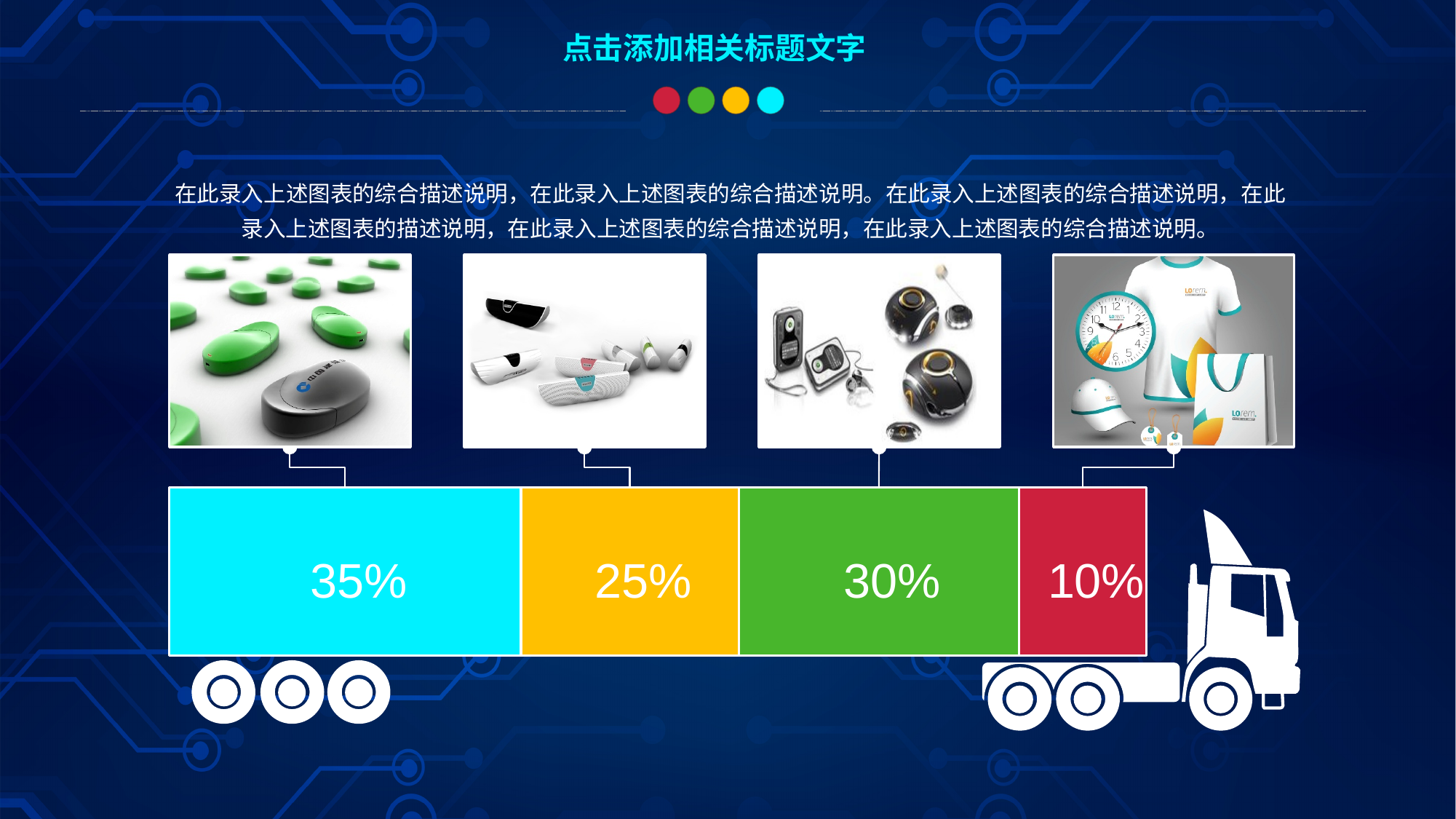

点击添加相关标题文字
在此录入上述图表的综合描述说明，在此录入上述图表的综合描述说明。在此录入上述图表的综合描述说明，在此录入上述图表的描述说明，在此录入上述图表的综合描述说明，在此录入上述图表的综合描述说明。

35%
25%
30%
10%